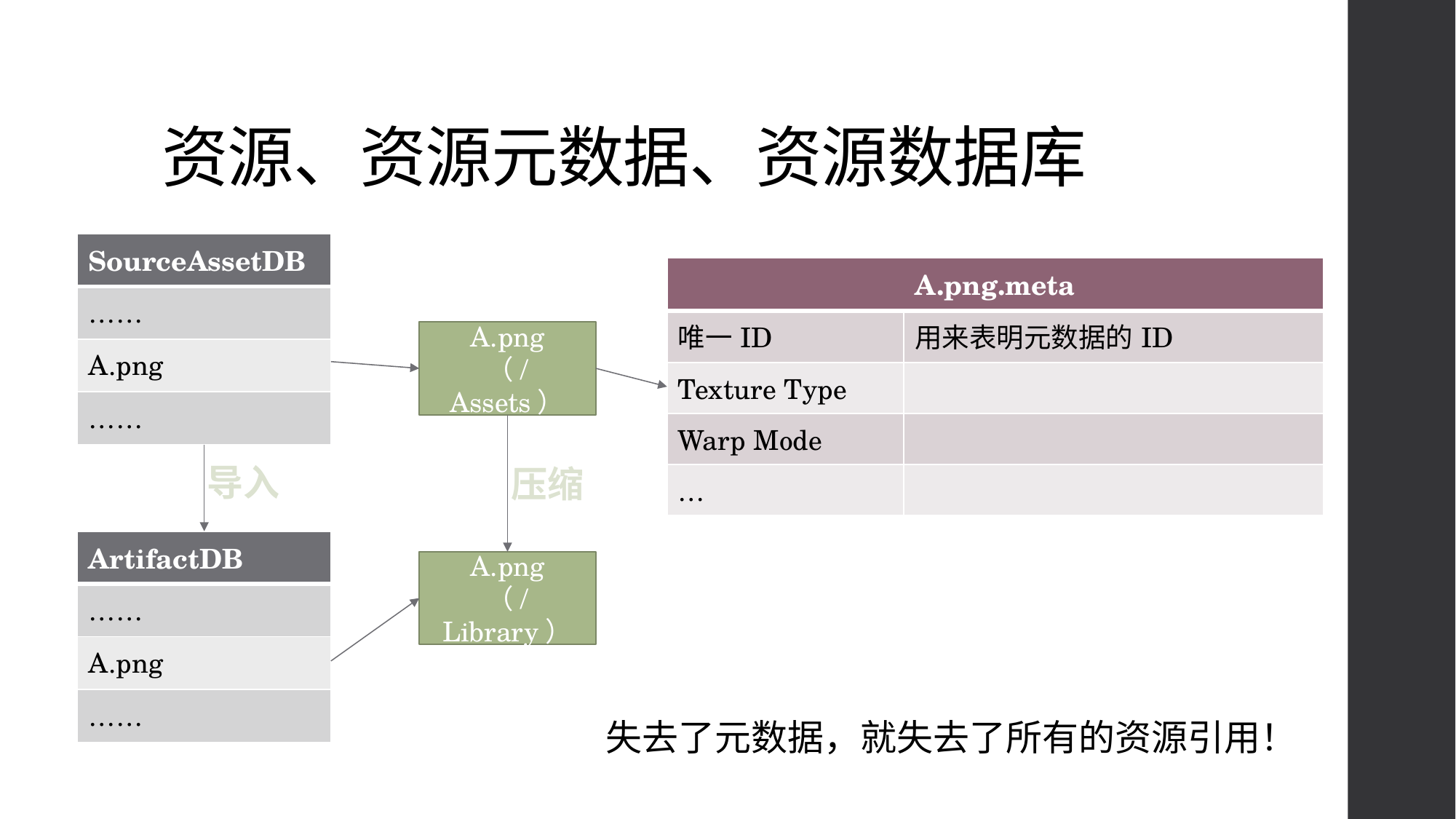

# 资源、资源元数据、资源数据库
| SourceAssetDB |
| --- |
| …… |
| A.png |
| …… |
| A.png.meta |  |
| --- | --- |
| 唯一ID | 用来表明元数据的ID |
| Texture Type |  |
| Warp Mode |  |
| … |  |
A.png
（/Assets）
导入
压缩
| ArtifactDB |
| --- |
| …… |
| A.png |
| …… |
A.png
（/Library）
失去了元数据，就失去了所有的资源引用！